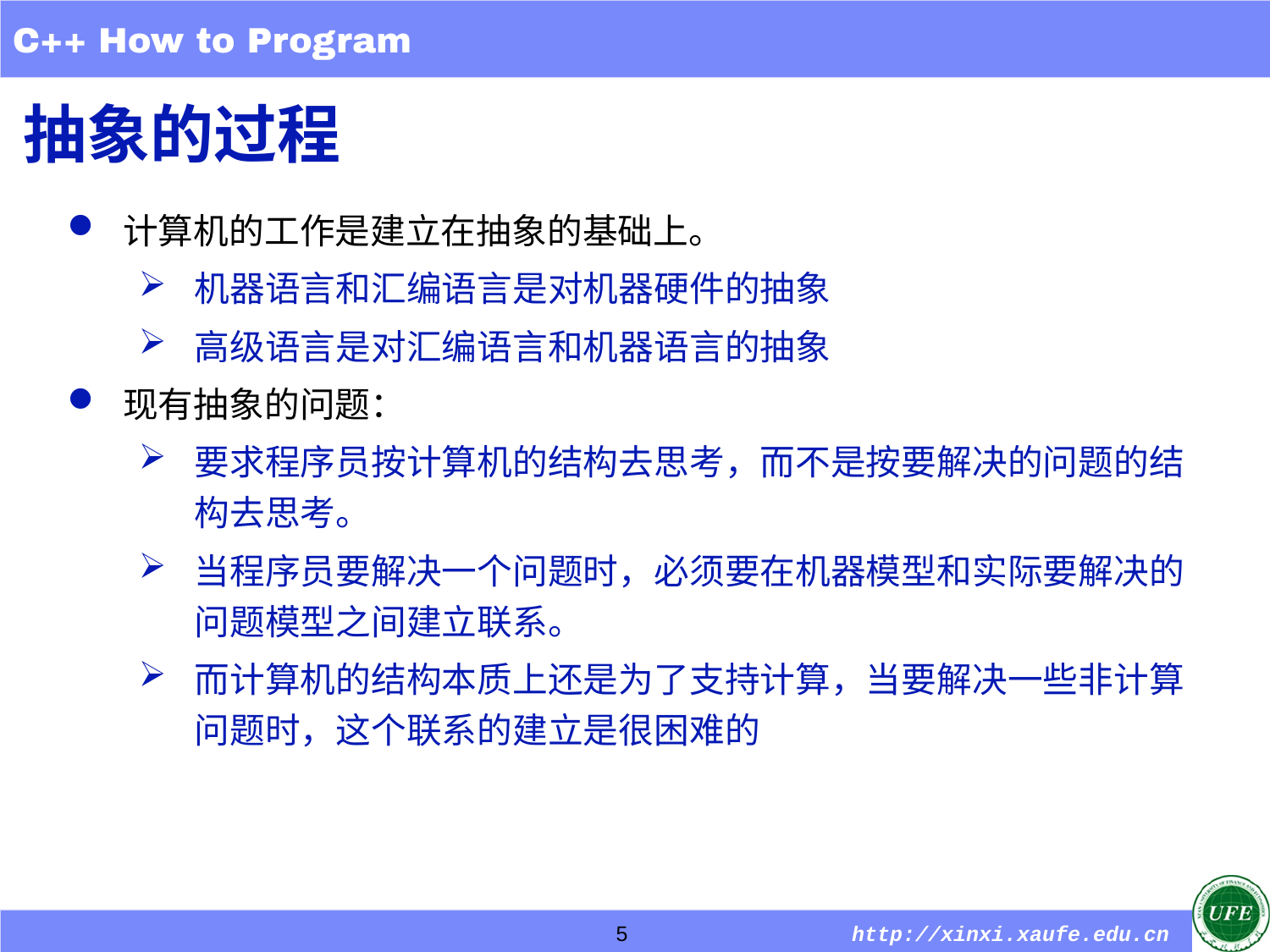

# 抽象的过程
计算机的工作是建立在抽象的基础上。
机器语言和汇编语言是对机器硬件的抽象
高级语言是对汇编语言和机器语言的抽象
现有抽象的问题：
要求程序员按计算机的结构去思考，而不是按要解决的问题的结构去思考。
当程序员要解决一个问题时，必须要在机器模型和实际要解决的问题模型之间建立联系。
而计算机的结构本质上还是为了支持计算，当要解决一些非计算问题时，这个联系的建立是很困难的
5